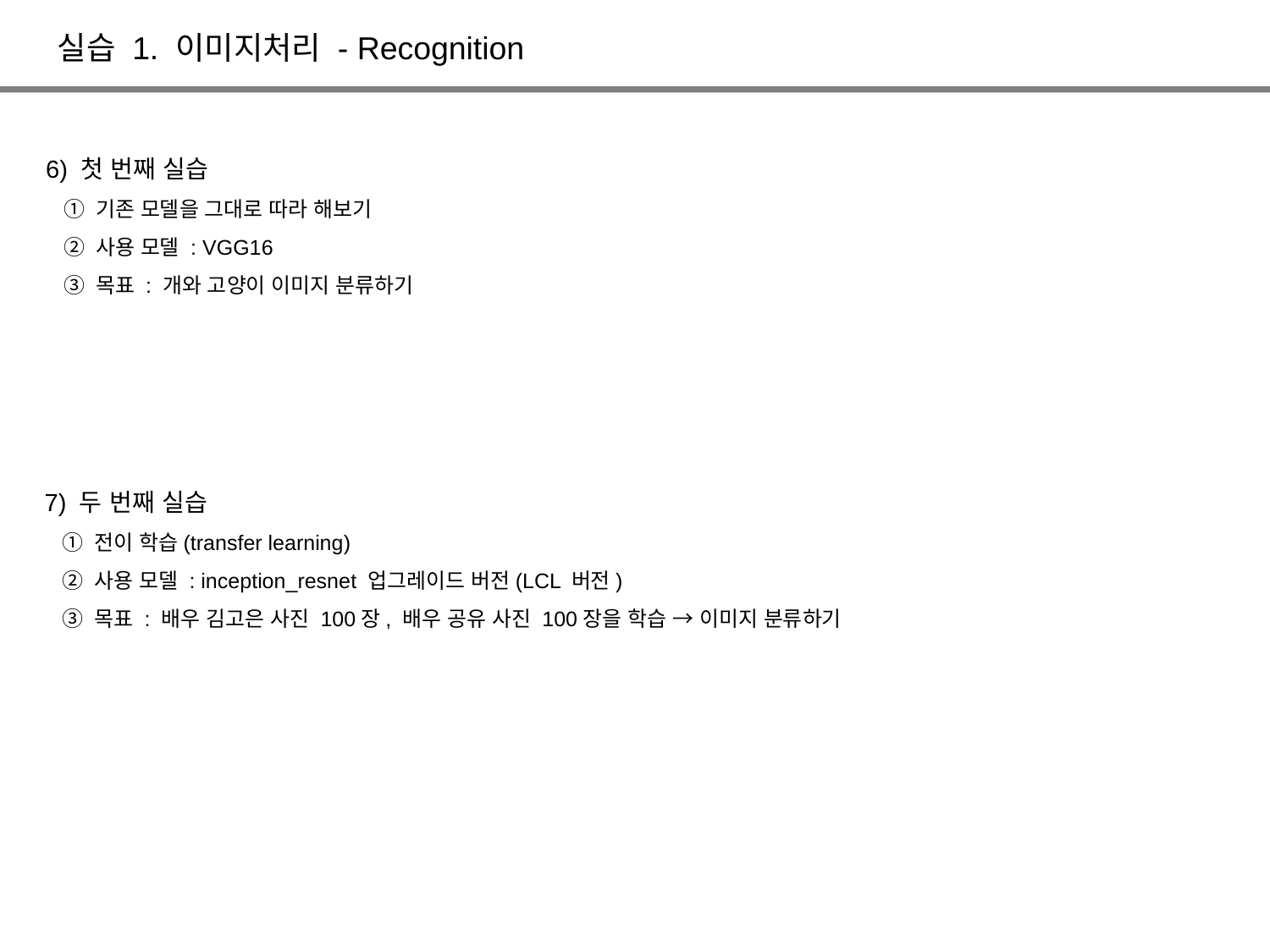

실습 1. 이미지처리 - Recognition

6) 첫 번째 실습
   ① 기존 모델을 그대로 따라 해보기
   ② 사용 모델 : VGG16
   ③ 목표 : 개와 고양이 이미지 분류하기
7) 두 번째 실습
   ① 전이 학습(transfer learning)
   ② 사용 모델 : inception_resnet 업그레이드 버전(LCL 버전)
   ③ 목표 : 배우 김고은 사진 100장, 배우 공유 사진 100장을 학습 → 이미지 분류하기